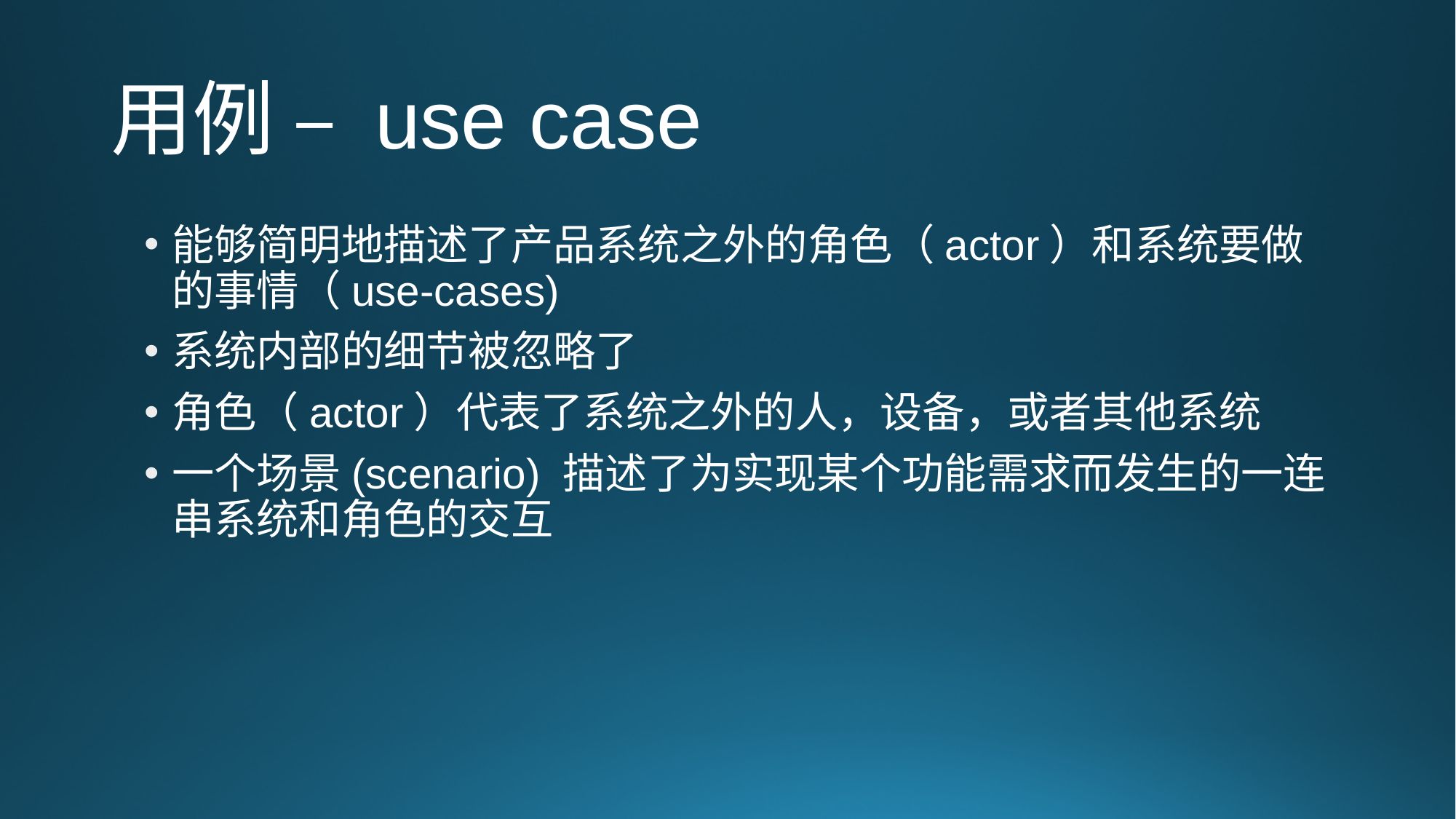

# 用例 – use case
能够简明地描述了产品系统之外的角色（actor）和系统要做的事情（use-cases)
系统内部的细节被忽略了
角色（actor）代表了系统之外的人，设备，或者其他系统
一个场景(scenario) 描述了为实现某个功能需求而发生的一连串系统和角色的交互